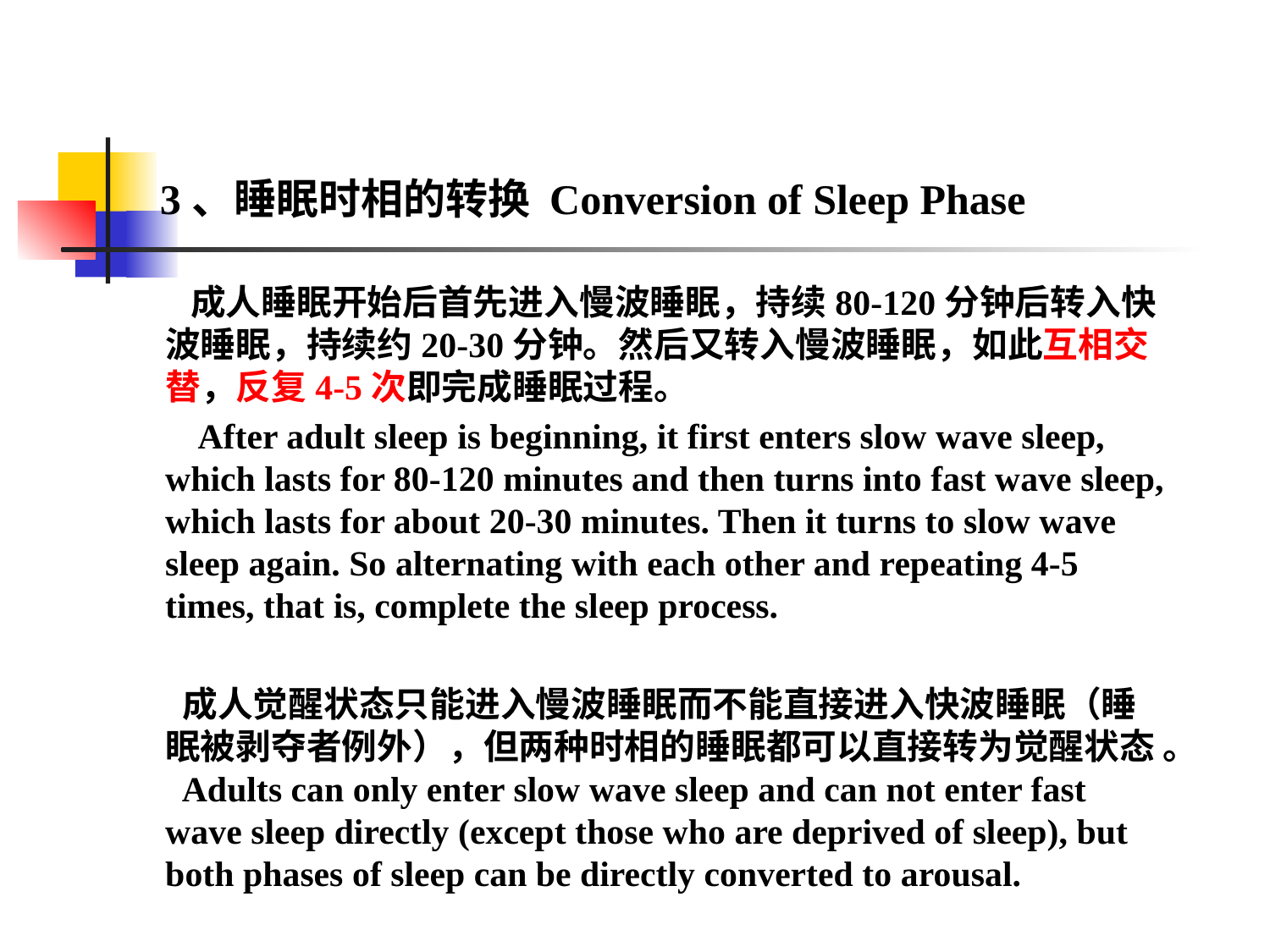

#
    3、睡眠时相的转换 Conversion of Sleep Phase

        成人睡眠开始后首先进入慢波睡眠，持续80-120分钟后转入快波睡眠，持续约20-30分钟。然后又转入慢波睡眠，如此互相交替，反复4-5次即完成睡眠过程。
         After adult sleep is beginning, it first enters slow wave sleep, which lasts for 80-120 minutes and then turns into fast wave sleep, which lasts for about 20-30 minutes. Then it turns to slow wave sleep again. So alternating with each other and repeating 4-5 times, that is, complete the sleep process.

       成人觉醒状态只能进入慢波睡眠而不能直接进入快波睡眠（睡眠被剥夺者例外），但两种时相的睡眠都可以直接转为觉醒状态 。 Adults can only enter slow wave sleep and can not enter fast wave sleep directly (except those who are deprived of sleep), but both phases of sleep can be directly converted to arousal.